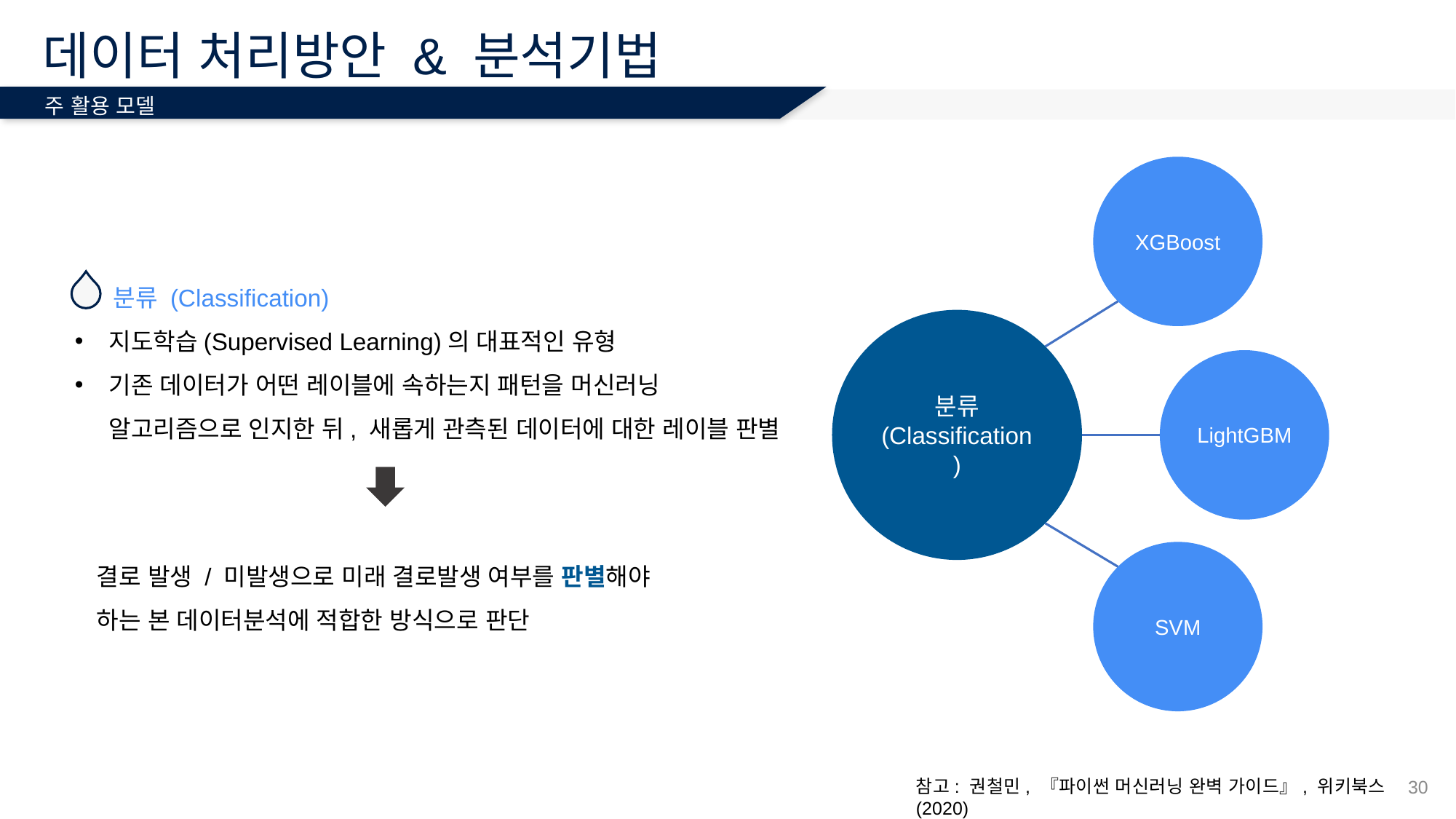

# 데이터 처리방안 & 분석기법
주 활용 모델
XGBoost
분류
(Classification)
LightGBM
SVM
      분류 (Classification)
지도학습(Supervised Learning)의 대표적인 유형
기존 데이터가 어떤 레이블에 속하는지 패턴을 머신러닝 알고리즘으로 인지한 뒤, 새롭게 관측된 데이터에 대한 레이블 판별

결로 발생 / 미발생으로 미래 결로발생 여부를 판별해야 하는 본 데이터분석에 적합한 방식으로 판단
30
참고: 권철민, 『파이썬 머신러닝 완벽 가이드』, 위키북스 (2020)